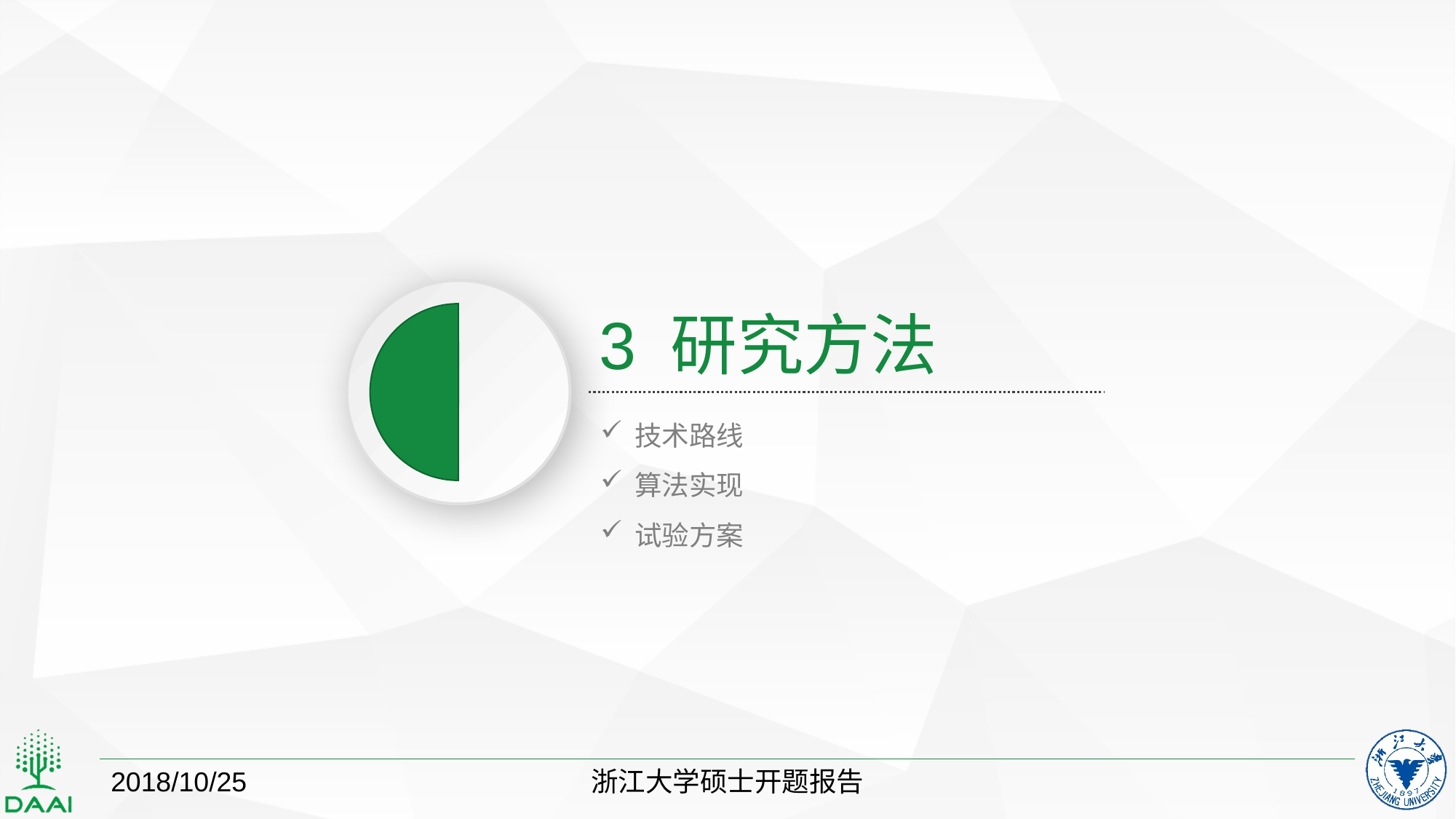

3 研究方法

技术路线
算法实现
试验方案
2018/10/25
浙江大学硕士开题报告